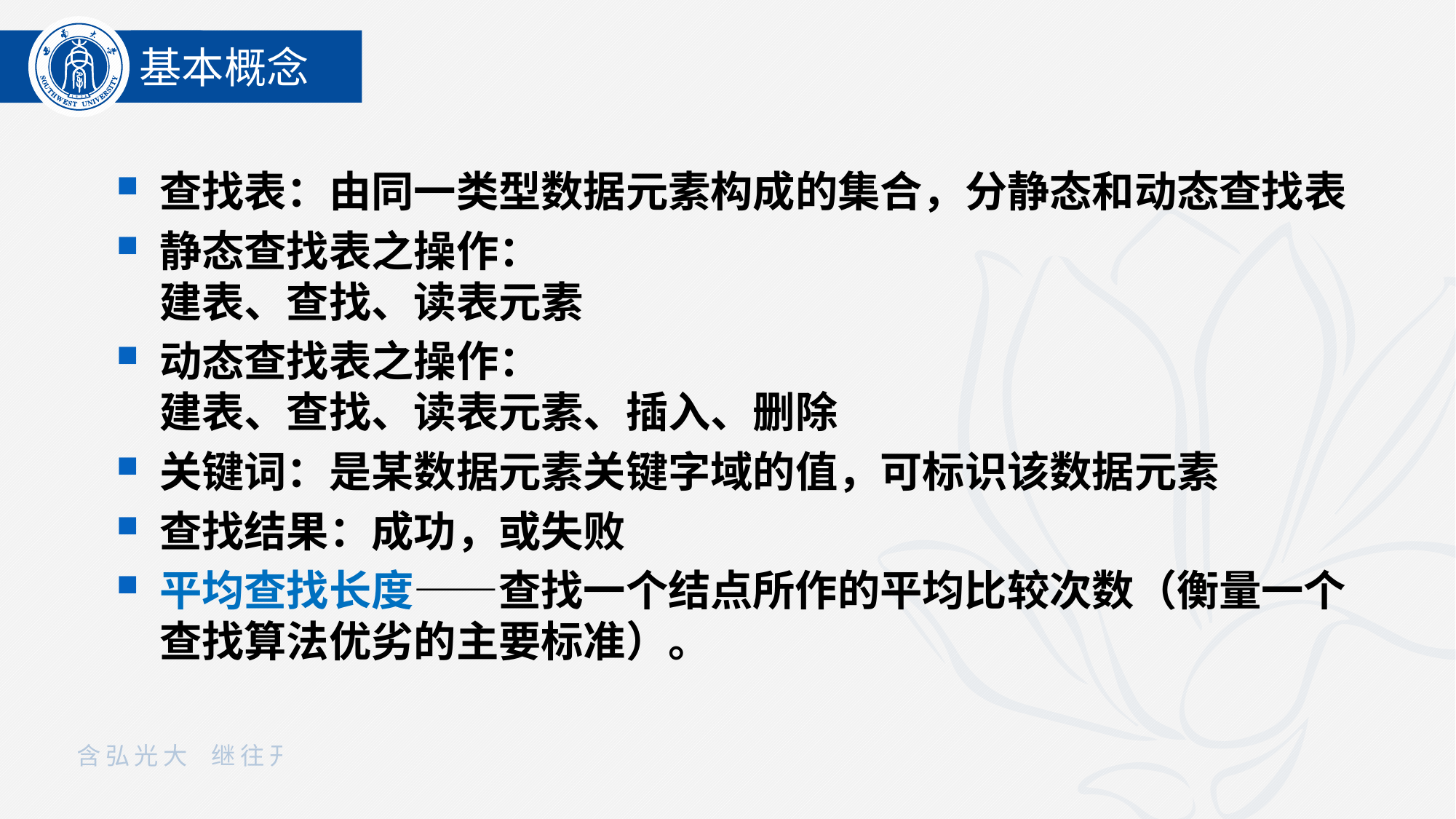

基本概念
查找表：由同一类型数据元素构成的集合，分静态和动态查找表
静态查找表之操作：
建表、查找、读表元素
动态查找表之操作：
建表、查找、读表元素、插入、删除
关键词：是某数据元素关键字域的值，可标识该数据元素
查找结果：成功，或失败
平均查找长度——查找一个结点所作的平均比较次数（衡量一个查找算法优劣的主要标准）。